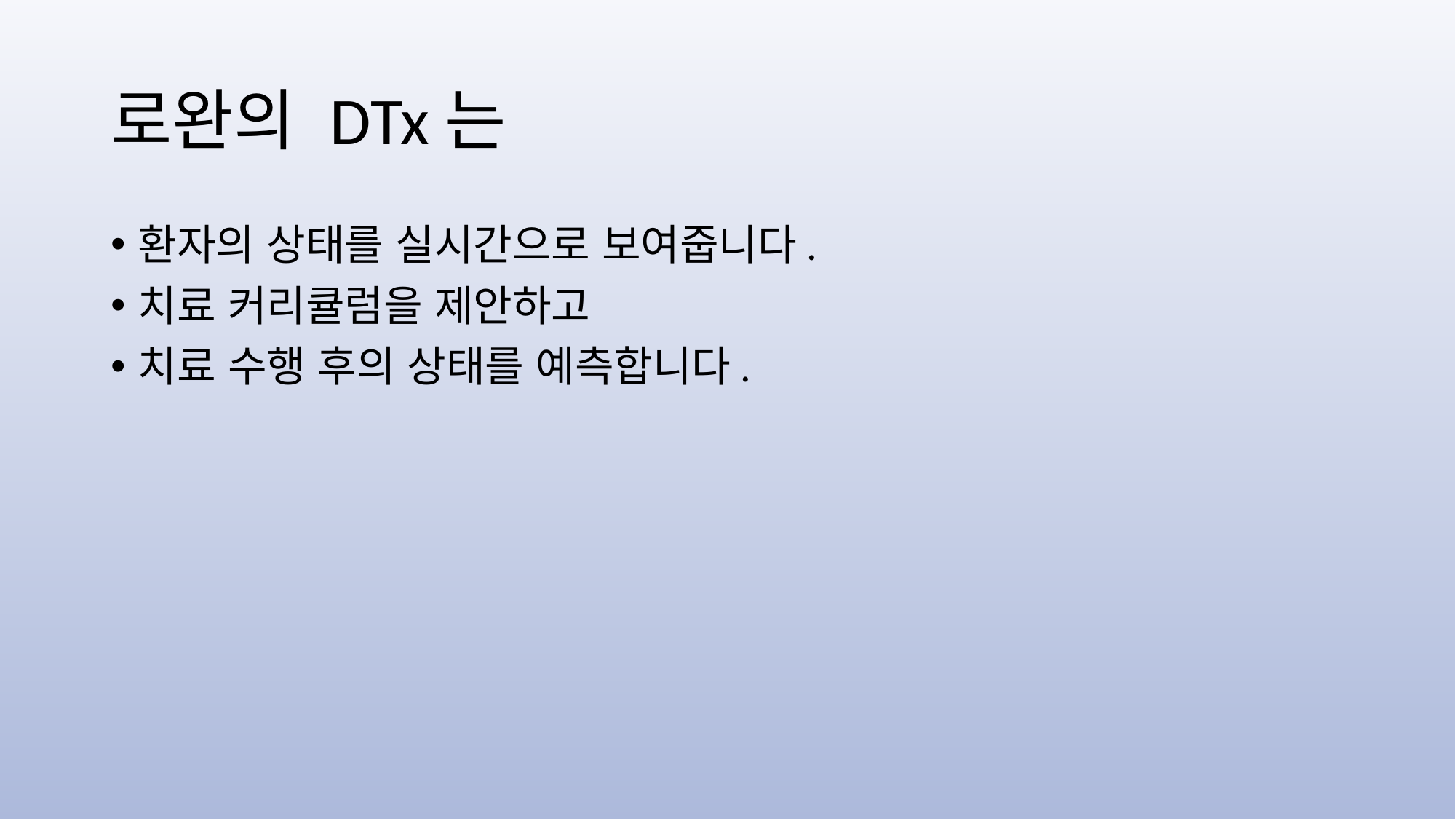

# 로완의 DTx는
환자의 상태를 실시간으로 보여줍니다.
치료 커리큘럼을 제안하고
치료 수행 후의 상태를 예측합니다.